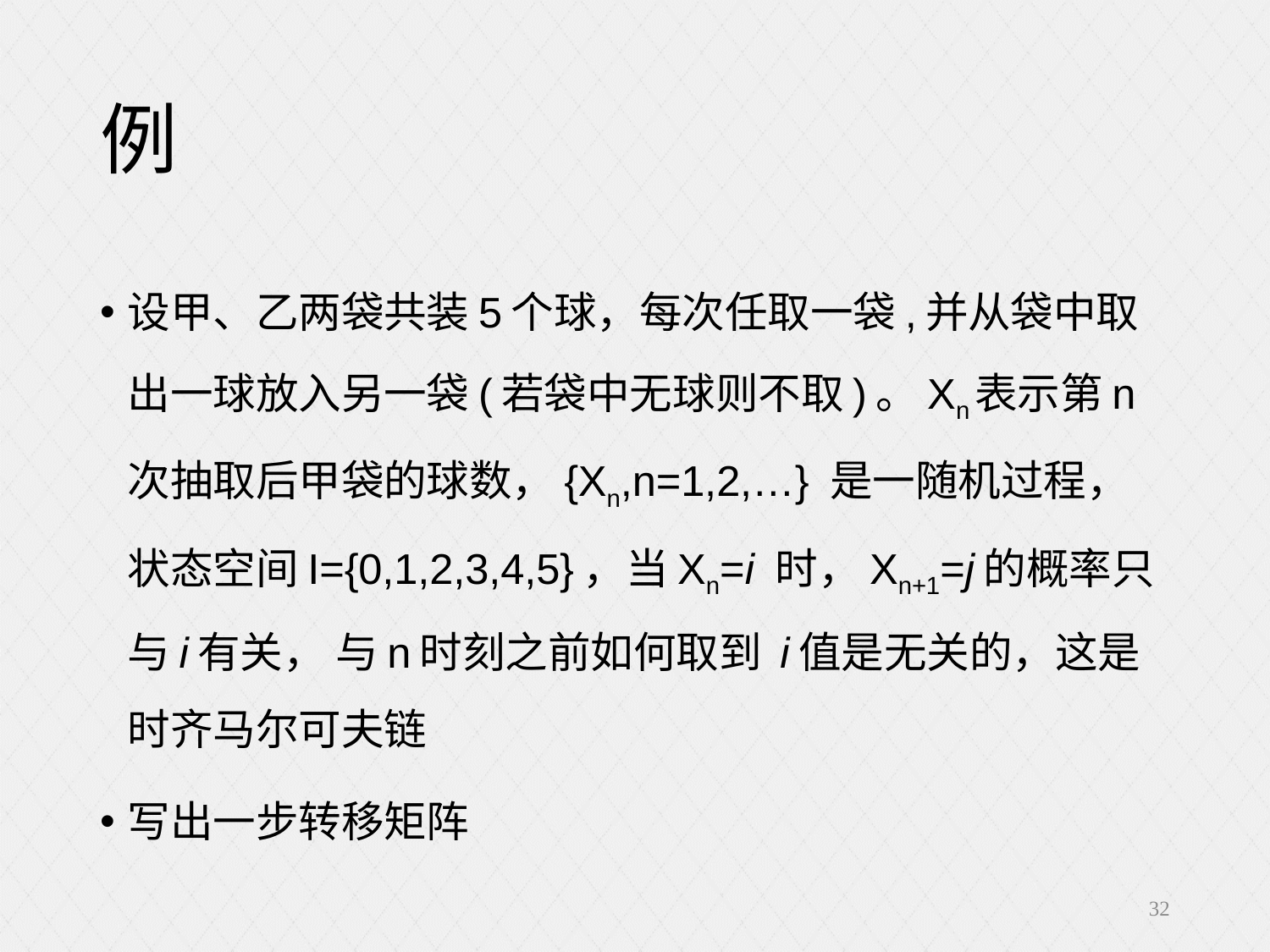

# 例
设甲、乙两袋共装5个球，每次任取一袋,并从袋中取出一球放入另一袋(若袋中无球则不取)。Xn表示第n次抽取后甲袋的球数，{Xn,n=1,2,…} 是一随机过程，状态空间I={0,1,2,3,4,5}，当Xn=i 时，Xn+1=j的概率只与i有关， 与n时刻之前如何取到 i值是无关的，这是时齐马尔可夫链
写出一步转移矩阵
32